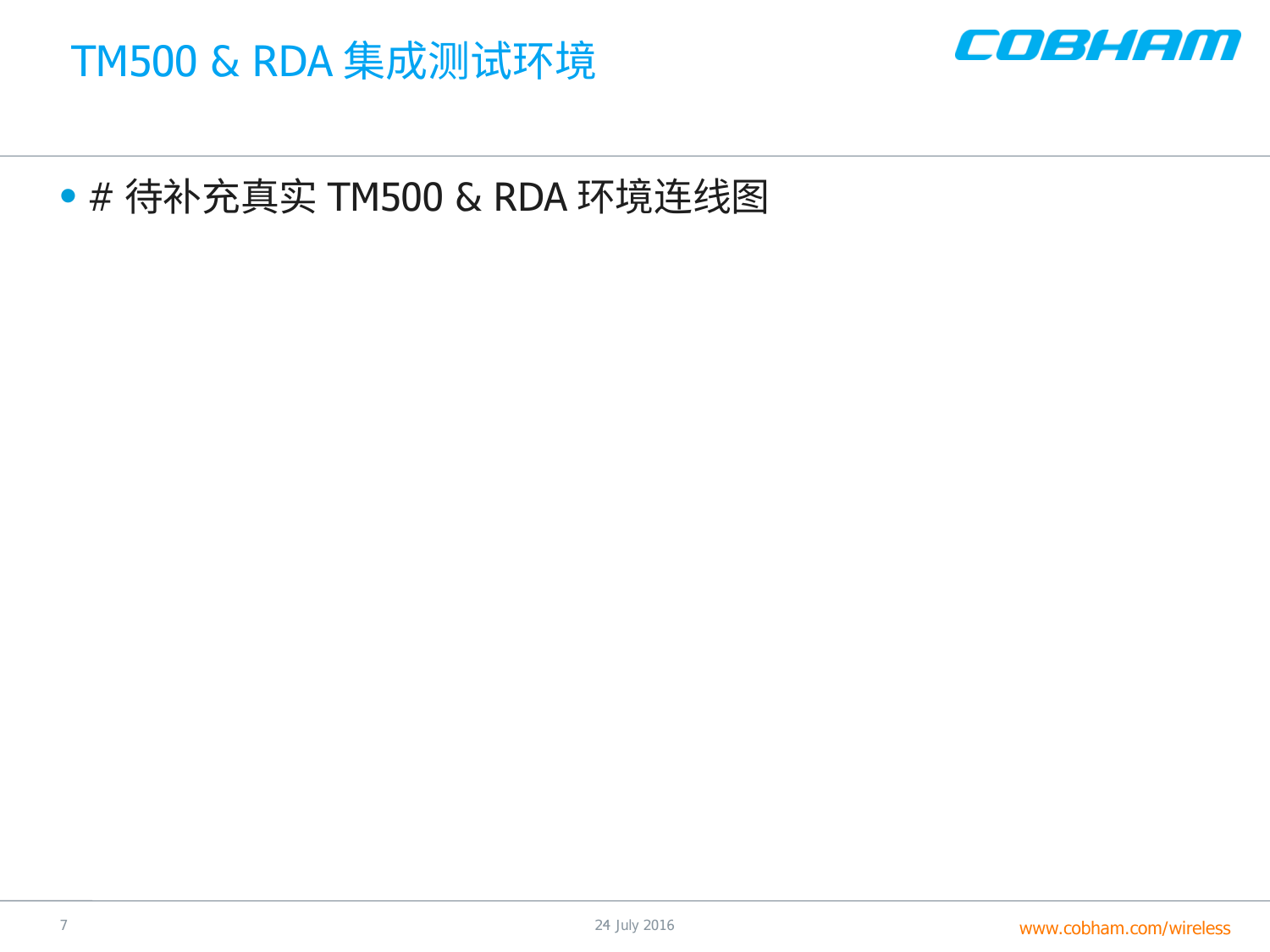

# TM500 & RDA集成测试环境

#待补充真实TM500 & RDA环境连线图
7
24 July 2016